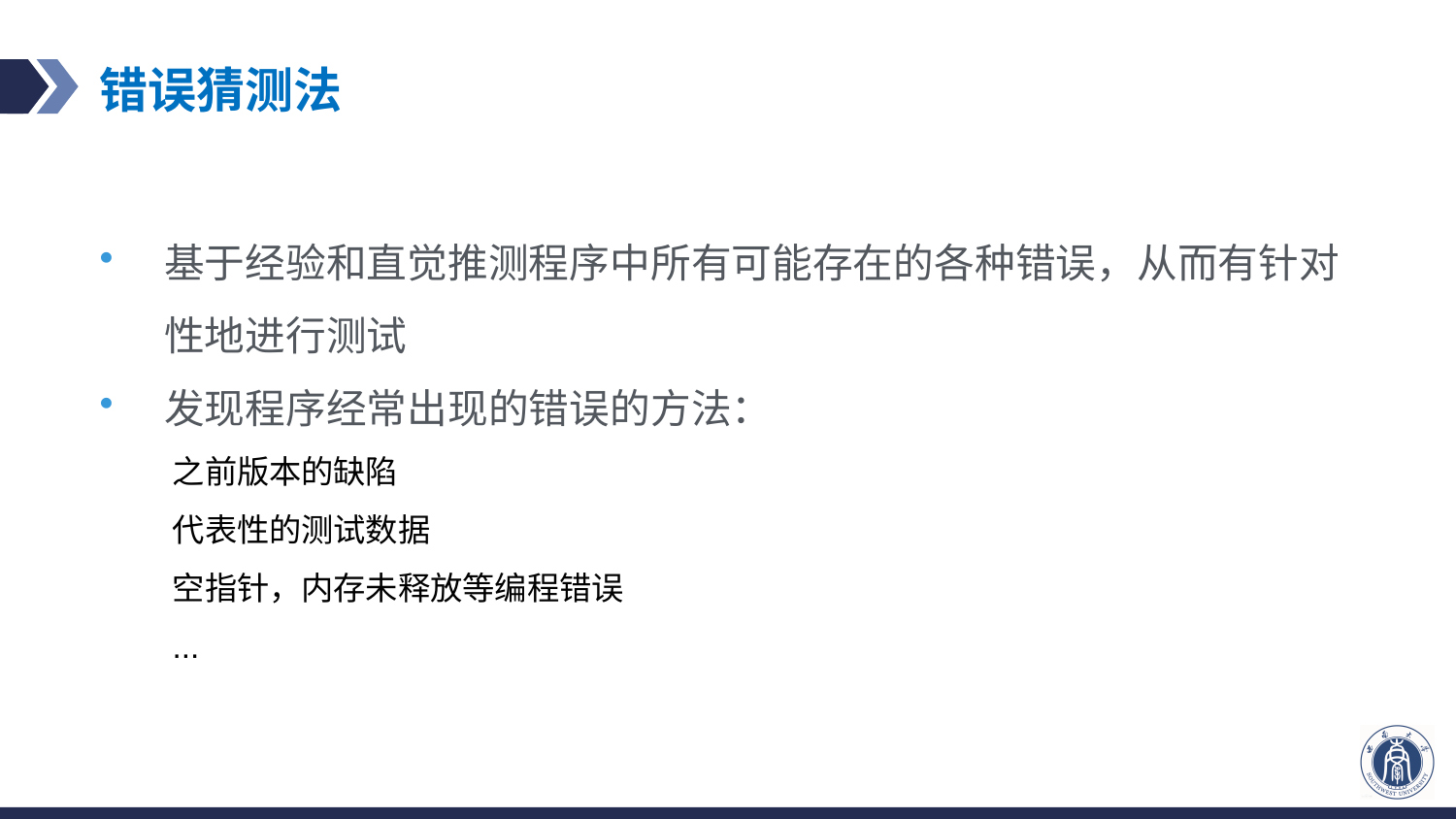

# 错误猜测法
基于经验和直觉推测程序中所有可能存在的各种错误，从而有针对性地进行测试
发现程序经常出现的错误的方法：
之前版本的缺陷
代表性的测试数据
空指针，内存未释放等编程错误
...